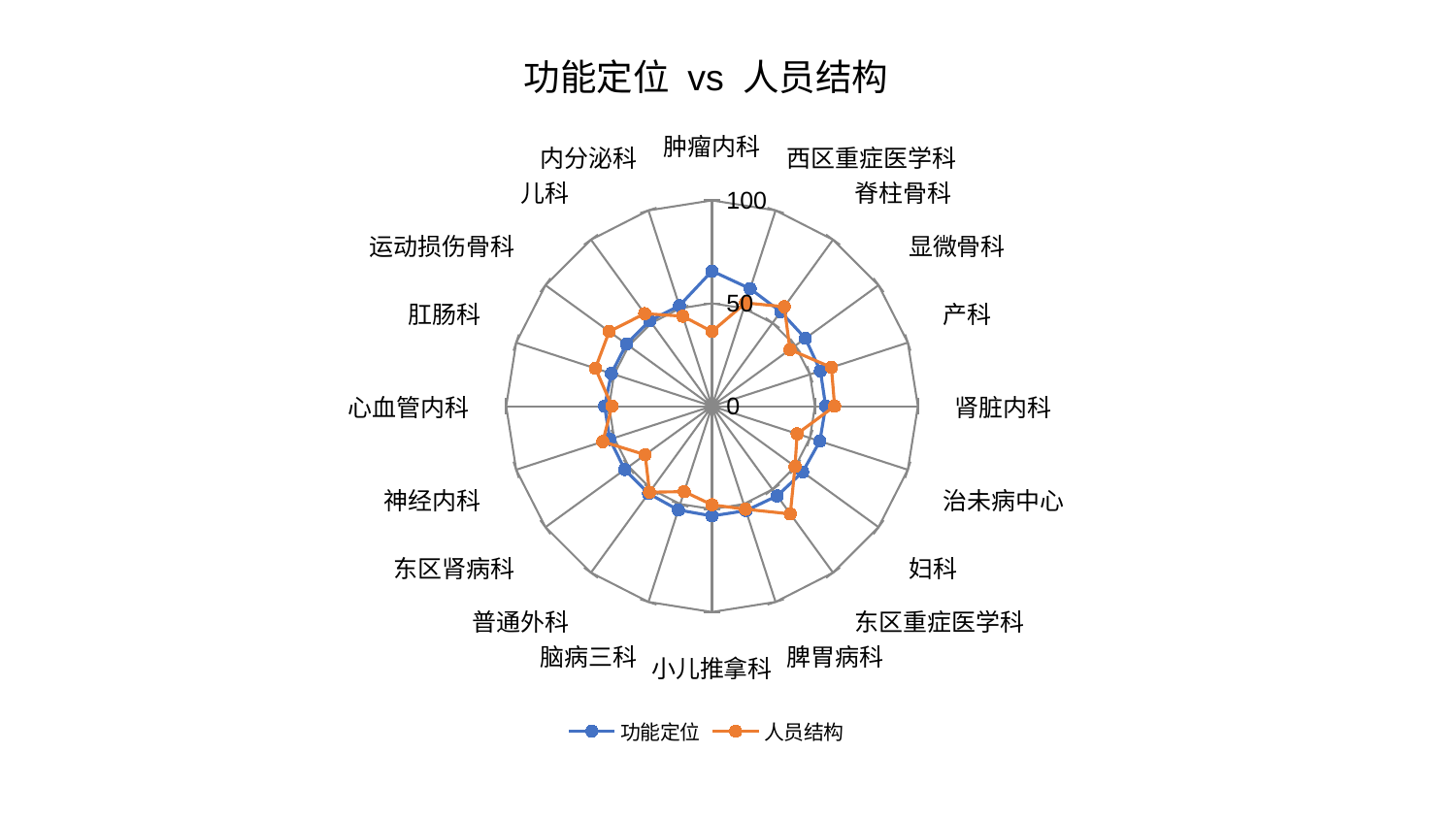

### Chart: 功能定位 vs 人员结构

| Category | 功能定位 | 人员结构 |
|---|---|---|
| 肿瘤内科 | 65.68948085730007 | 36.28570920602426 |
| 西区重症医学科 | 60.01793353561532 | 52.75042558955694 |
| 脊柱骨科 | 56.74981493641563 | 59.74802801559003 |
| 显微骨科 | 56.05795880052649 | 46.81129080342673 |
| 产科 | 55.37065440147561 | 60.99977337172661 |
| 肾脏内科 | 55.224687626550285 | 59.564213537197915 |
| 治未病中心 | 55.08354508598939 | 43.48111981393244 |
| 妇科 | 54.41991504499105 | 49.8596696156142 |
| 东区重症医学科 | 53.877921660887374 | 64.72393646639121 |
| 脾胃病科 | 53.37450431354473 | 52.65761470788005 |
| 小儿推拿科 | 53.3283249086521 | 47.914058616778426 |
| 脑病三科 | 53.0392964784573 | 43.663114422201474 |
| 普通外科 | 52.46896036003752 | 51.66802906675619 |
| 东区肾病科 | 52.38519069980168 | 40.15650231161166 |
| 神经内科 | 52.20643672663305 | 55.79644964625847 |
| 心血管内科 | 52.15111406879959 | 48.58946304580578 |
| 肛肠科 | 51.41793842229576 | 59.57345509314078 |
| 运动损伤骨科 | 51.40504319491733 | 61.73069176303306 |
| 儿科 | 51.401966547621015 | 55.588325423184706 |
| 内分泌科 | 51.332167451193975 | 45.9916575435558 |
33